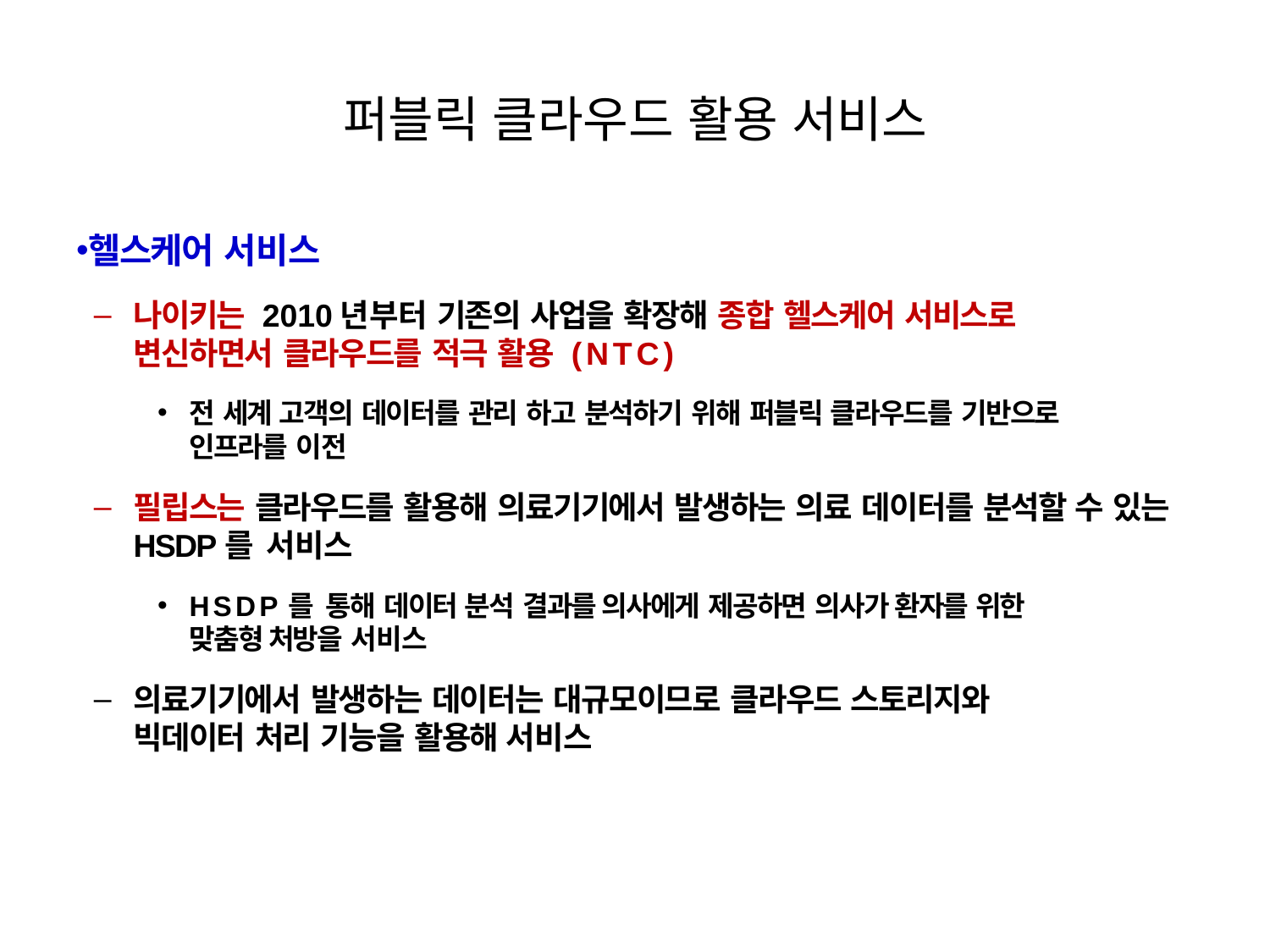

# 퍼블릭 클라우드 활용 서비스
헬스케어 서비스
나이키는 2010년부터 기존의 사업을 확장해 종합 헬스케어 서비스로
변신하면서 클라우드를 적극 활용 (NTC)
전 세계 고객의 데이터를 관리 하고 분석하기 위해 퍼블릭 클라우드를 기반으로
인프라를 이전
필립스는 클라우드를 활용해 의료기기에서 발생하는 의료 데이터를 분석할 수 있는 HSDP를 서비스
HSDP를 통해 데이터 분석 결과를 의사에게 제공하면 의사가 환자를 위한
맞춤형 처방을 서비스
의료기기에서 발생하는 데이터는 대규모이므로 클라우드 스토리지와
빅데이터 처리 기능을 활용해 서비스